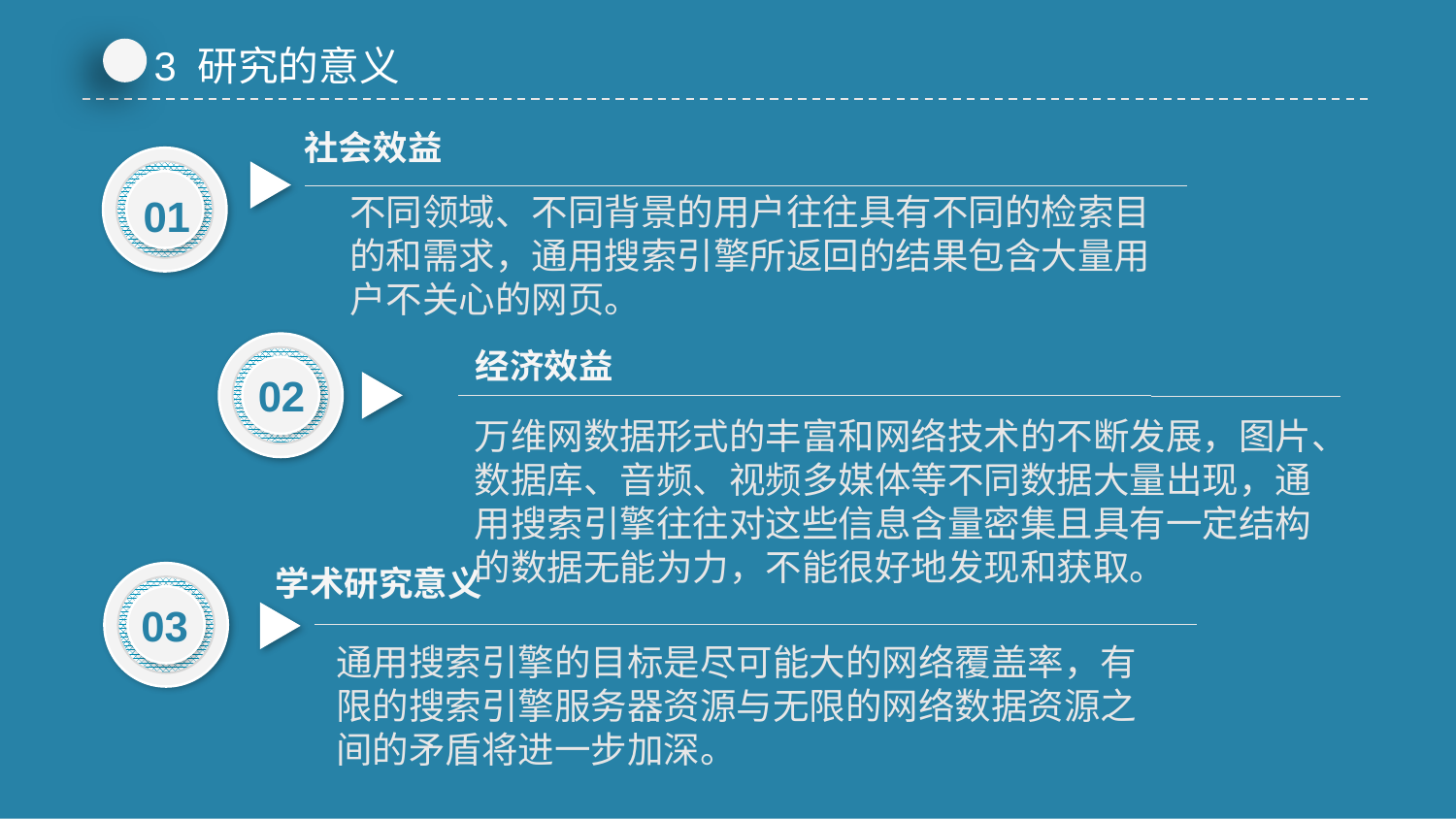

3 研究的意义

社会效益

01
不同领域、不同背景的用户往往具有不同的检索目的和需求，通用搜索引擎所返回的结果包含大量用户不关心的网页。

经济效益
02

万维网数据形式的丰富和网络技术的不断发展，图片、数据库、音频、视频多媒体等不同数据大量出现，通用搜索引擎往往对这些信息含量密集且具有一定结构的数据无能为力，不能很好地发现和获取。
学术研究意义

03

通用搜索引擎的目标是尽可能大的网络覆盖率，有限的搜索引擎服务器资源与无限的网络数据资源之间的矛盾将进一步加深。